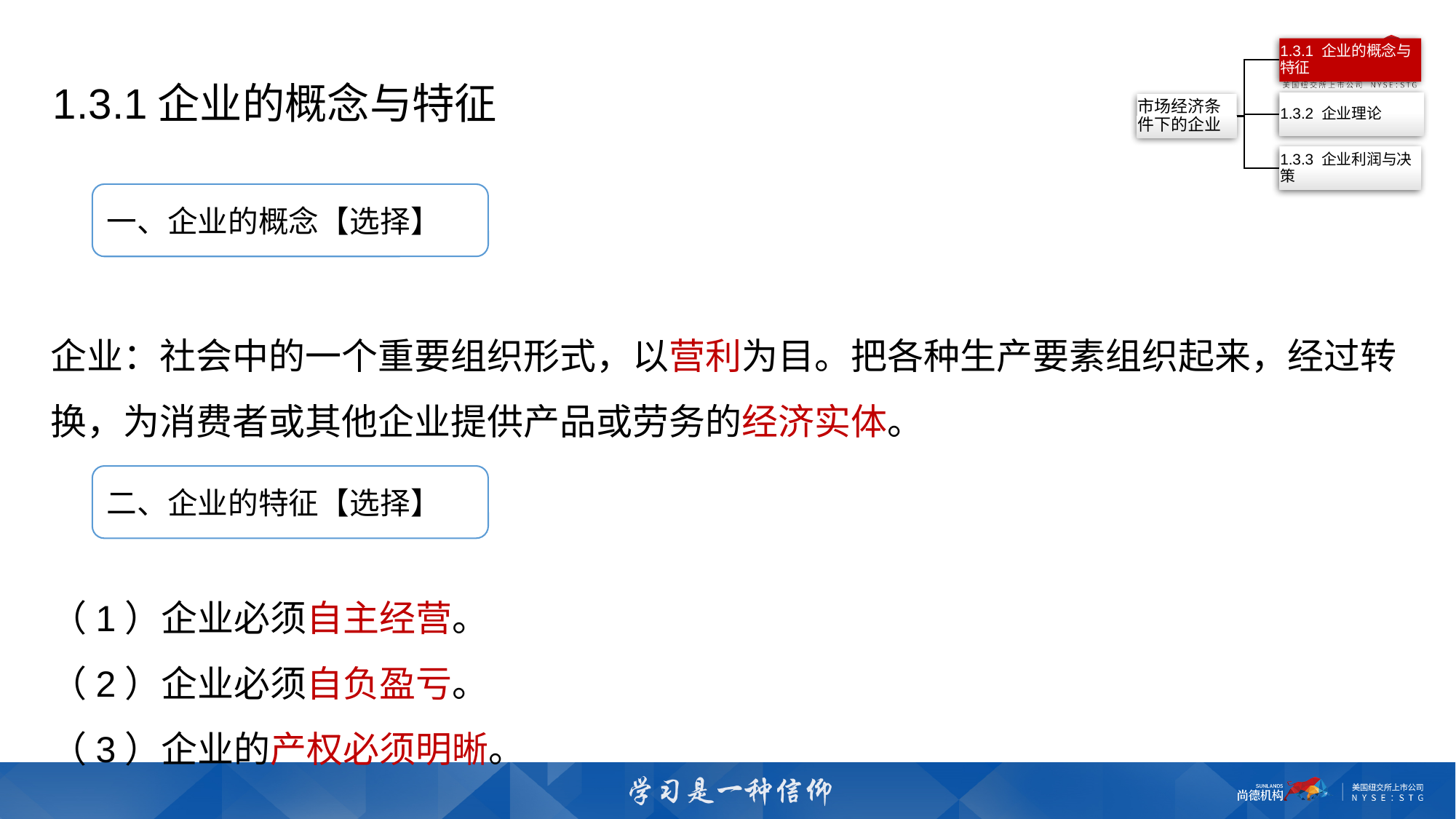

市场经济条件下的企业
1.3.1 企业的概念与特征
1.3.2 企业理论
1.3.3 企业利润与决策
1.3.1企业的概念与特征
一、企业的概念【选择】
企业：社会中的一个重要组织形式，以营利为目。把各种生产要素组织起来，经过转换，为消费者或其他企业提供产品或劳务的经济实体。
二、企业的特征【选择】
（1）企业必须自主经营。
（2）企业必须自负盈亏。
（3）企业的产权必须明晰。